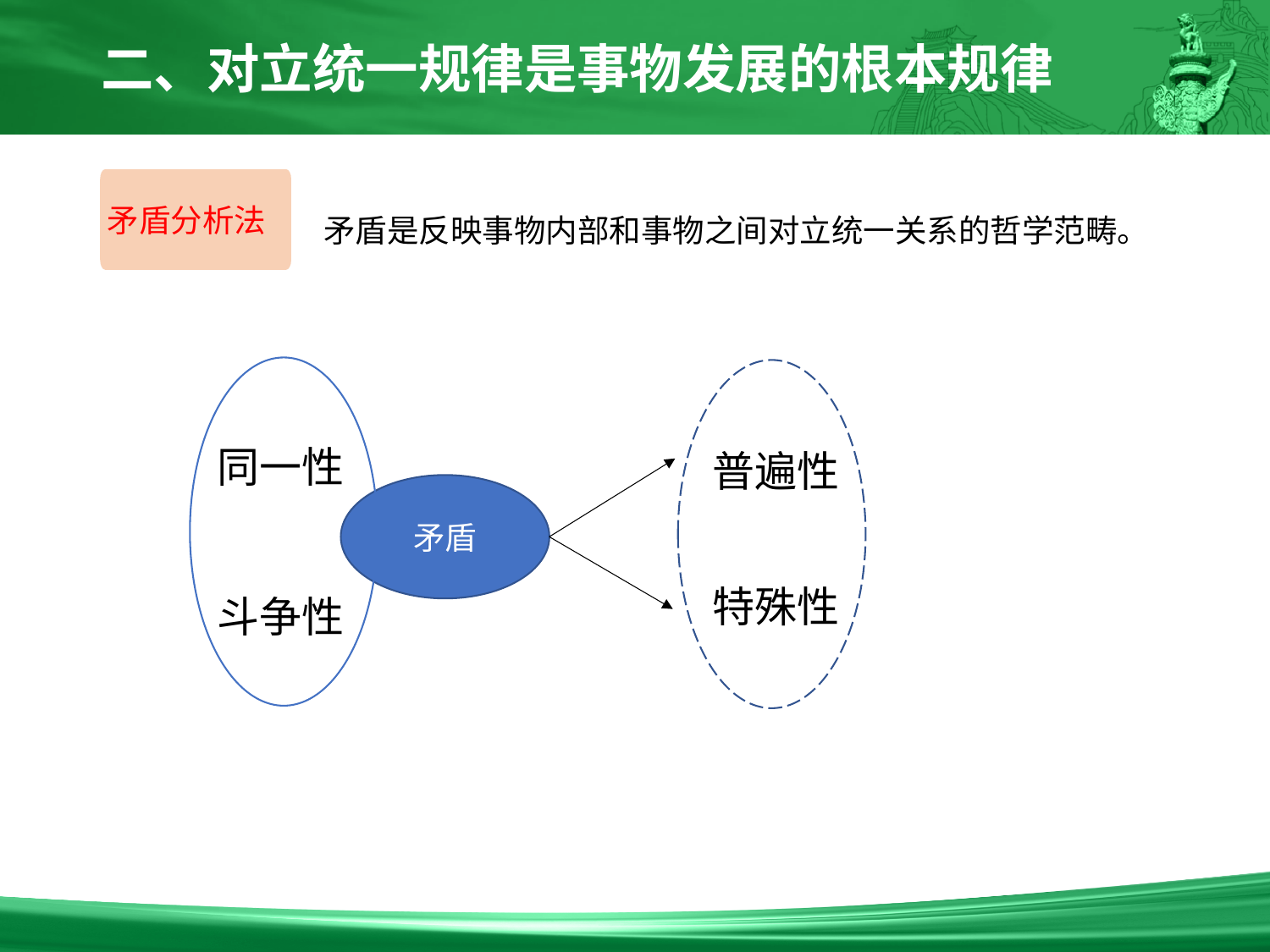

二、对立统一规律是事物发展的根本规律
矛盾分析法
矛盾是反映事物内部和事物之间对立统一关系的哲学范畴。

同一性
普遍性
矛盾
特殊性
斗争性